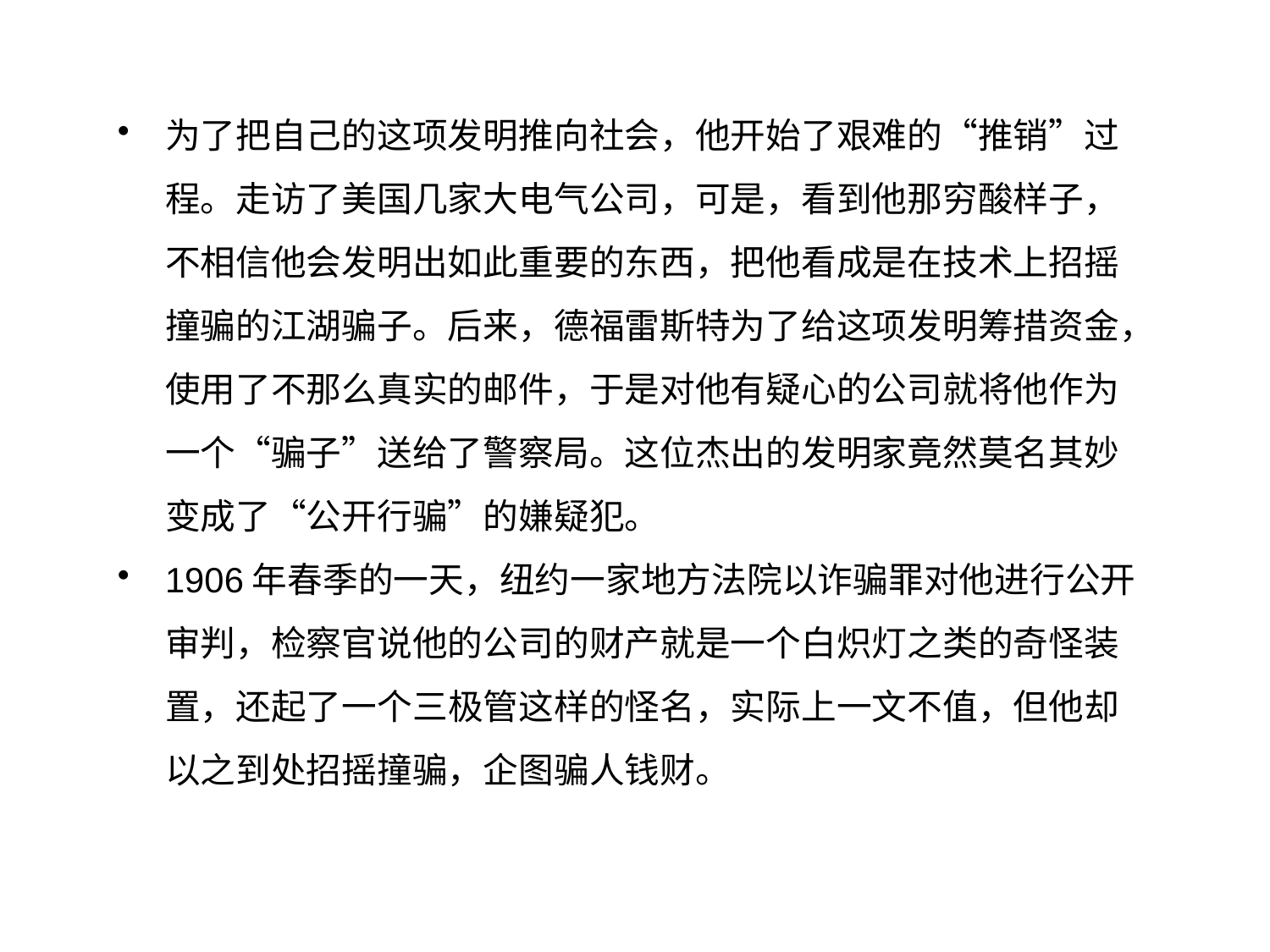

为了把自己的这项发明推向社会，他开始了艰难的“推销”过程。走访了美国几家大电气公司，可是，看到他那穷酸样子，不相信他会发明出如此重要的东西，把他看成是在技术上招摇撞骗的江湖骗子。后来，德福雷斯特为了给这项发明筹措资金，使用了不那么真实的邮件，于是对他有疑心的公司就将他作为一个“骗子”送给了警察局。这位杰出的发明家竟然莫名其妙变成了“公开行骗”的嫌疑犯。
1906年春季的一天，纽约一家地方法院以诈骗罪对他进行公开审判，检察官说他的公司的财产就是一个白炽灯之类的奇怪装置，还起了一个三极管这样的怪名，实际上一文不值，但他却以之到处招摇撞骗，企图骗人钱财。